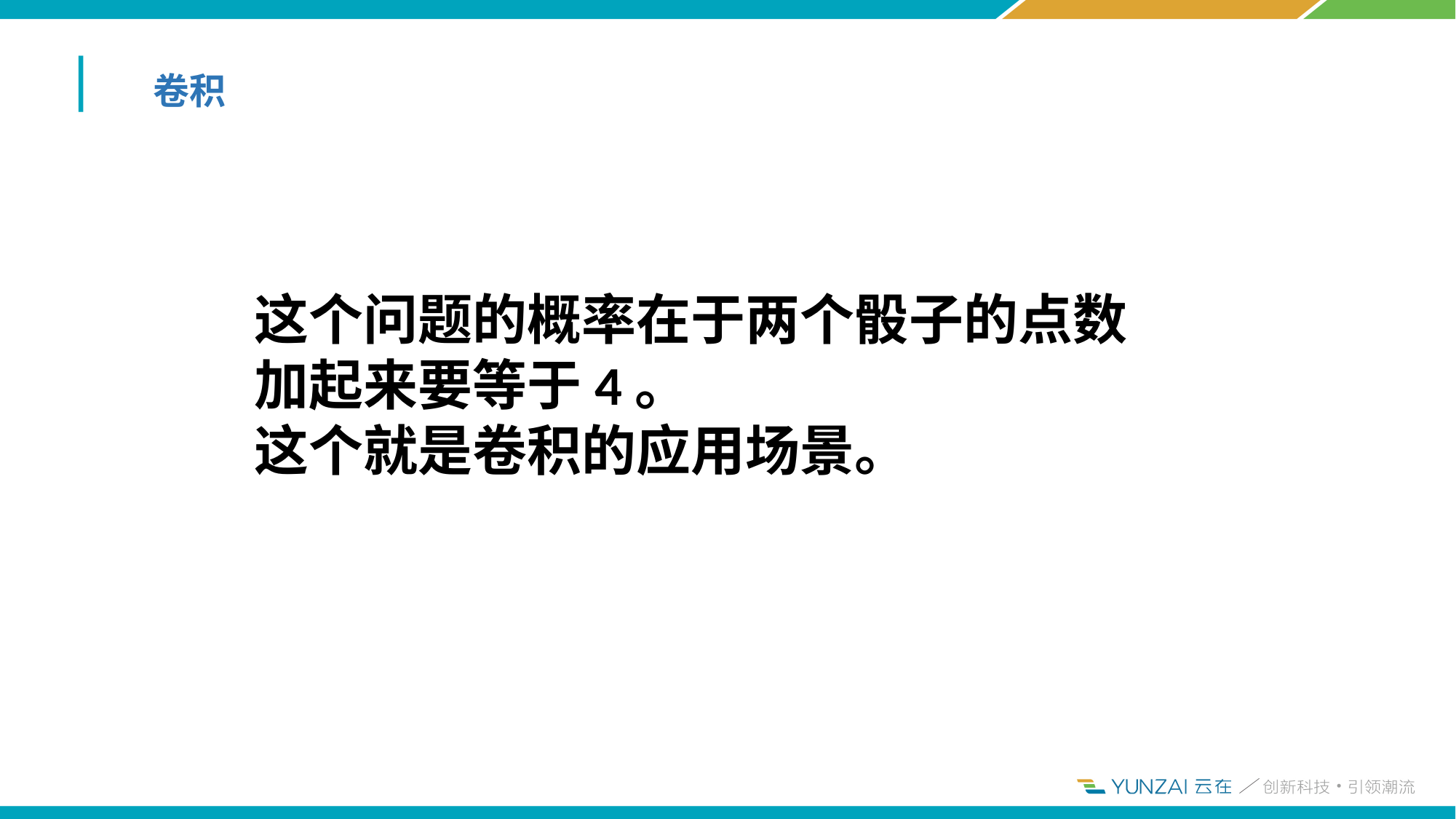

卷积

这个问题的概率在于两个骰子的点数
加起来要等于4。
这个就是卷积的应用场景。